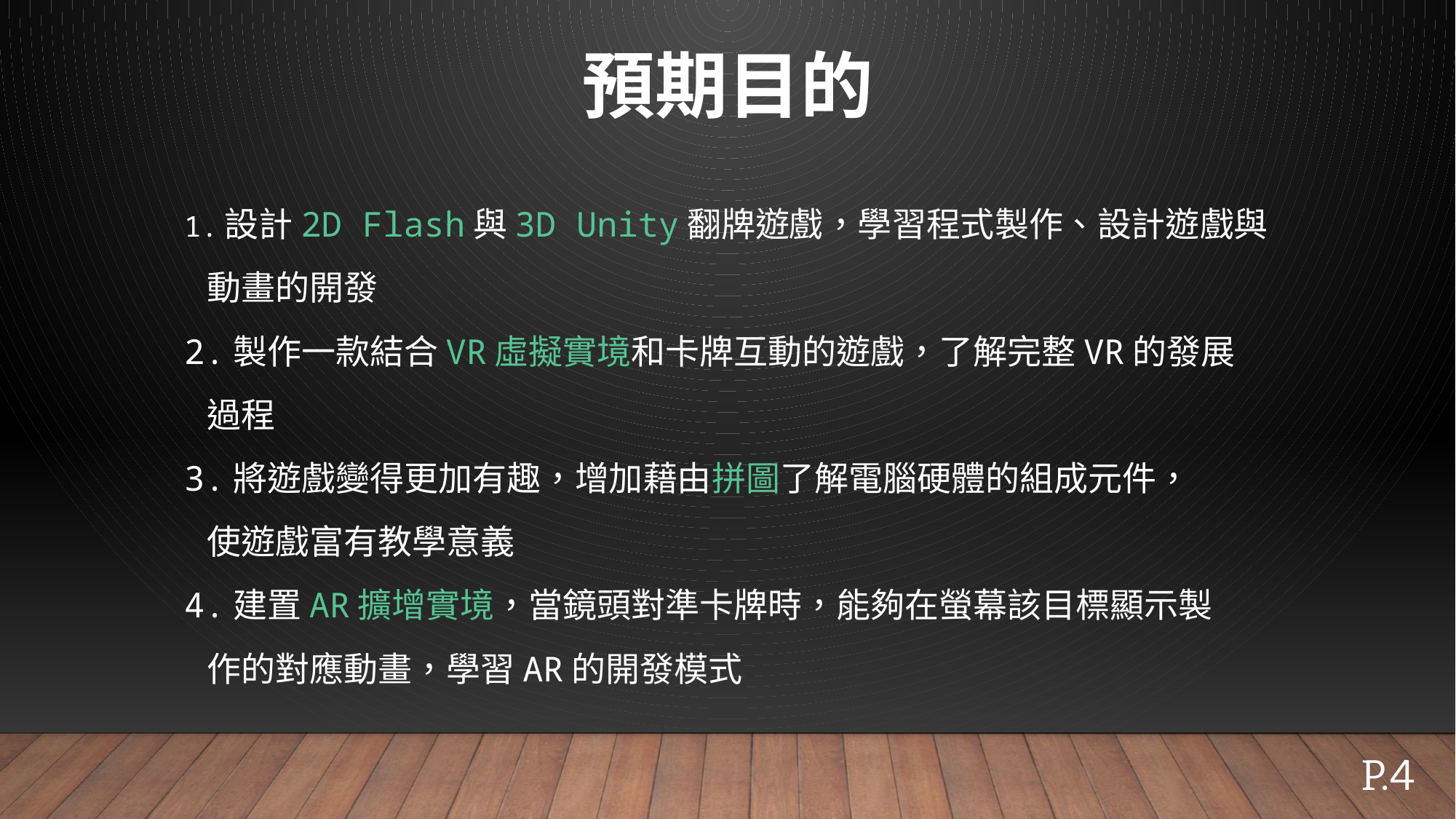

# 預期目的
1.設計2D Flash與3D Unity翻牌遊戲，學習程式製作、設計遊戲與
  動畫的開發
2.製作一款結合VR虛擬實境和卡牌互動的遊戲，了解完整VR的發展
  過程
3.將遊戲變得更加有趣，增加藉由拼圖了解電腦硬體的組成元件，
  使遊戲富有教學意義
4.建置AR擴增實境，當鏡頭對準卡牌時，能夠在螢幕該目標顯示製
  作的對應動畫，學習AR的開發模式

P.4